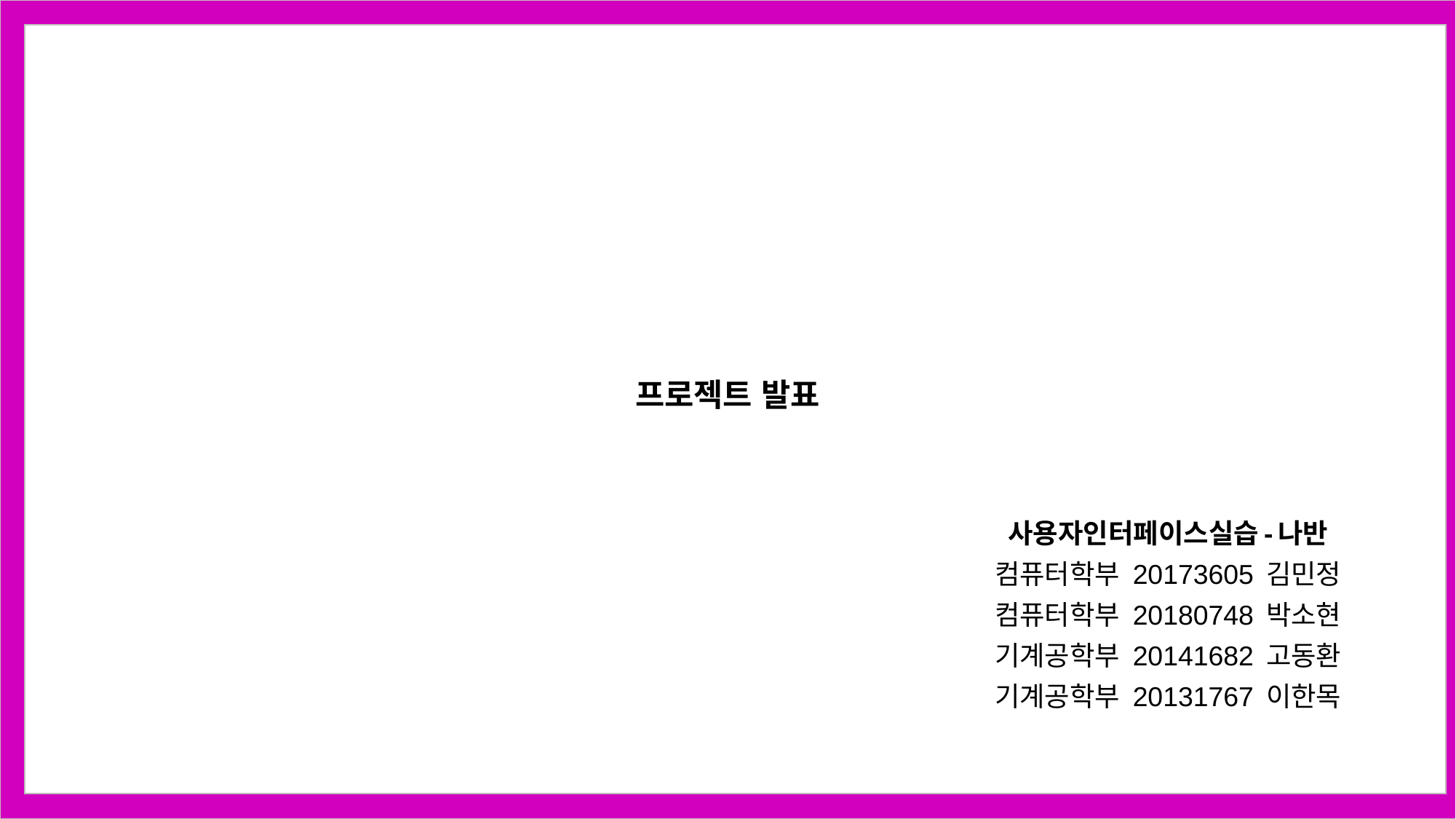

# 프로젝트 발표
사용자인터페이스실습-나반
컴퓨터학부 20173605 김민정
컴퓨터학부 20180748 박소현
기계공학부 20141682 고동환
기계공학부 20131767 이한목